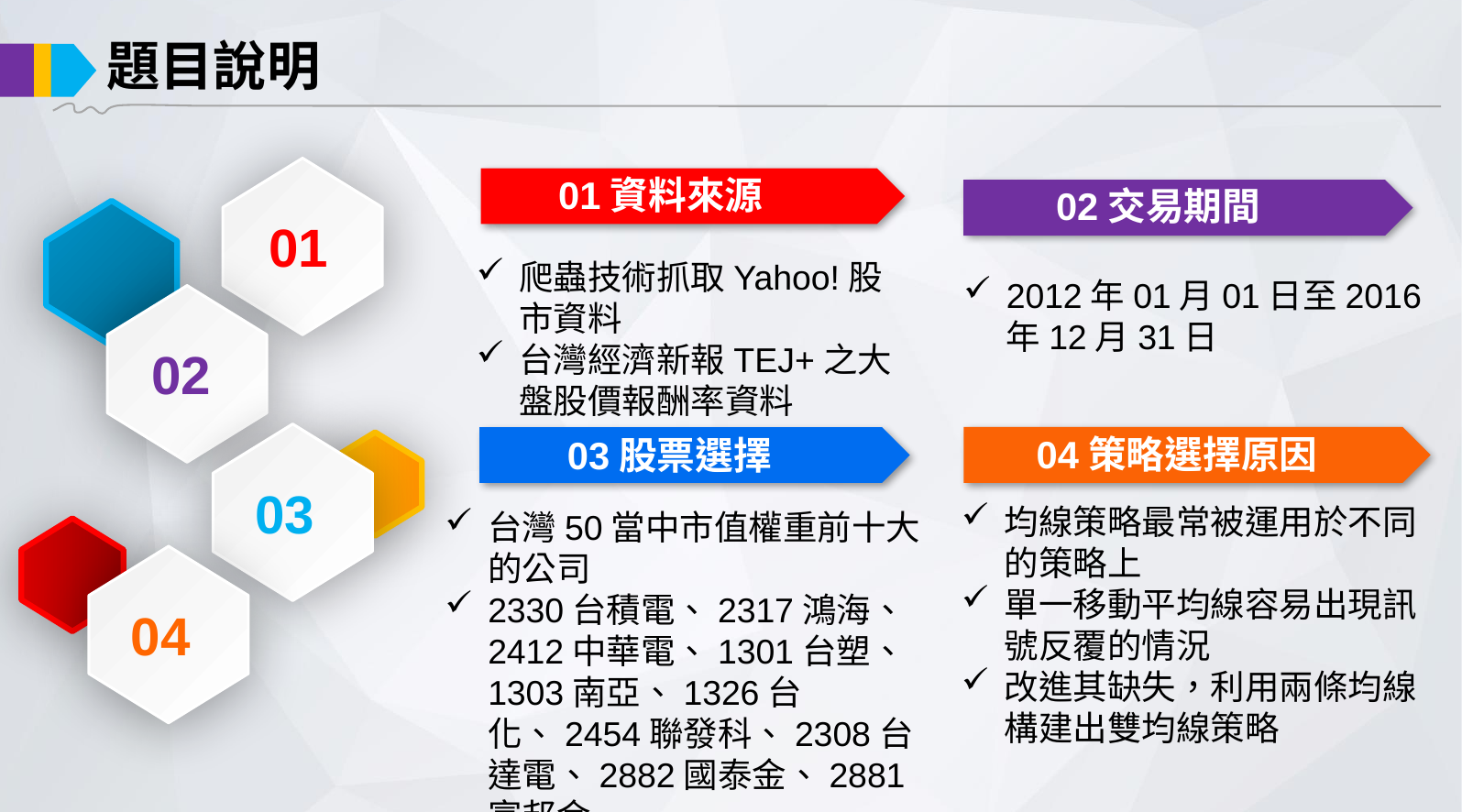

題目說明

01

02

03

04
01資料來源

02交易期間

爬蟲技術抓取Yahoo!股市資料
台灣經濟新報TEJ+之大盤股價報酬率資料
2012年01月01日至2016年12月31日
04策略選擇原因

03股票選擇

均線策略最常被運用於不同的策略上
單一移動平均線容易出現訊號反覆的情況
改進其缺失，利用兩條均線構建出雙均線策略
台灣50當中市值權重前十大的公司
2330台積電、2317鴻海、2412中華電、1301台塑、1303南亞、1326台化、2454聯發科、2308台達電、2882國泰金、2881富邦金